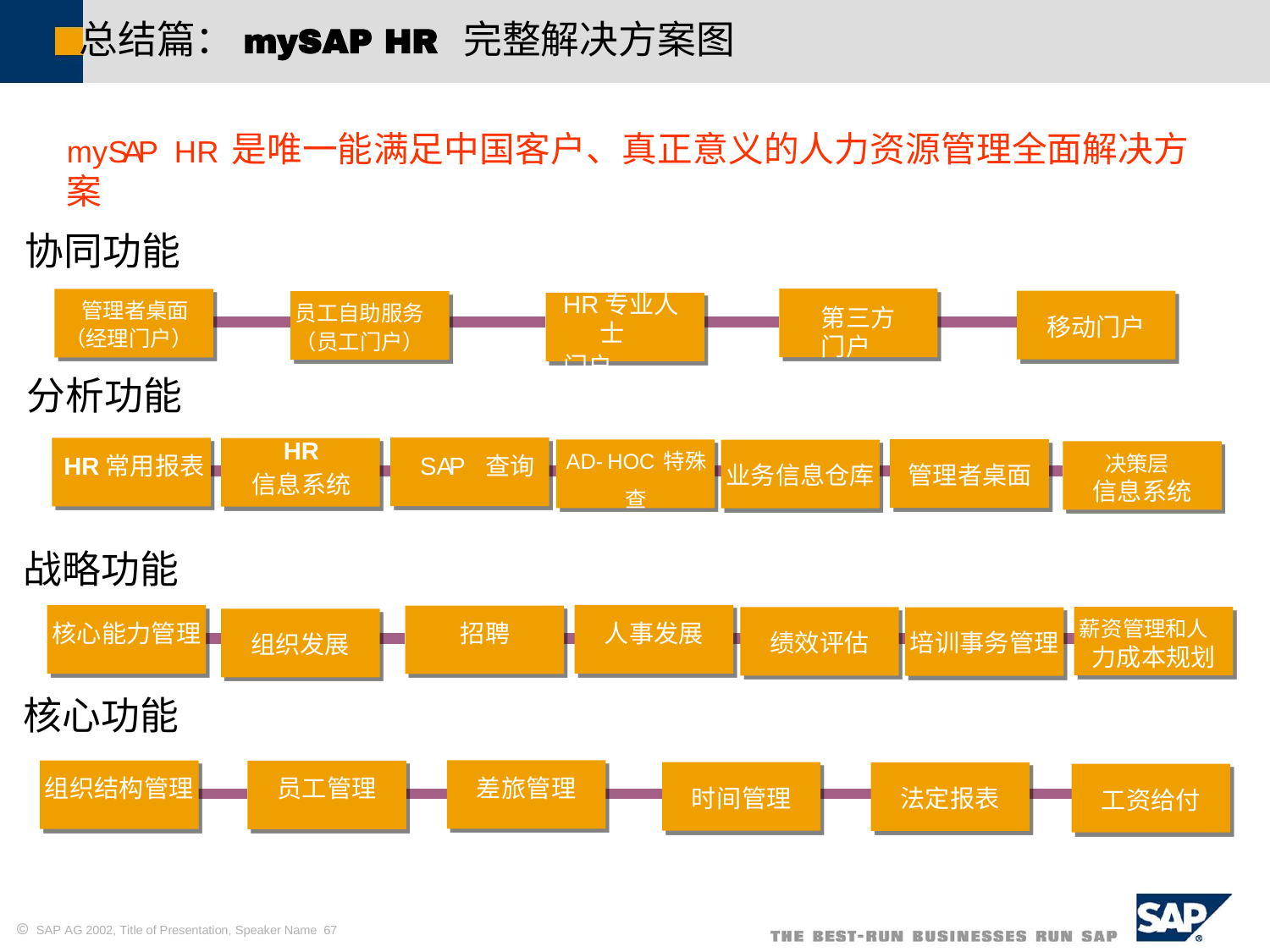

总结篇：mySAP HR 完整解决方案图
mySAP HR是唯一能满足中国客户、真正意义的人力资源管理全面解决方案
协同功能

管理者桌面
（经理门户）

员工自助服务
（员工门户）

HR专业人士
门户

第三方
门户

移动门户

分析功能

HR常用报表
HR
信息系统

SAP  查询

AD-HOC特殊查
询

业务信息仓库

管理者桌面

决策层

信息系统
战略功能

核心能力管理

组织发展

招聘

人事发展

绩效评估

培训事务管理

薪资管理和人

力成本规划
核心功能

组织结构管理

员工管理

差旅管理

时间管理

法定报表

工资给付

©  SAP AG 2002, Title of Presentation, Speaker Name  67